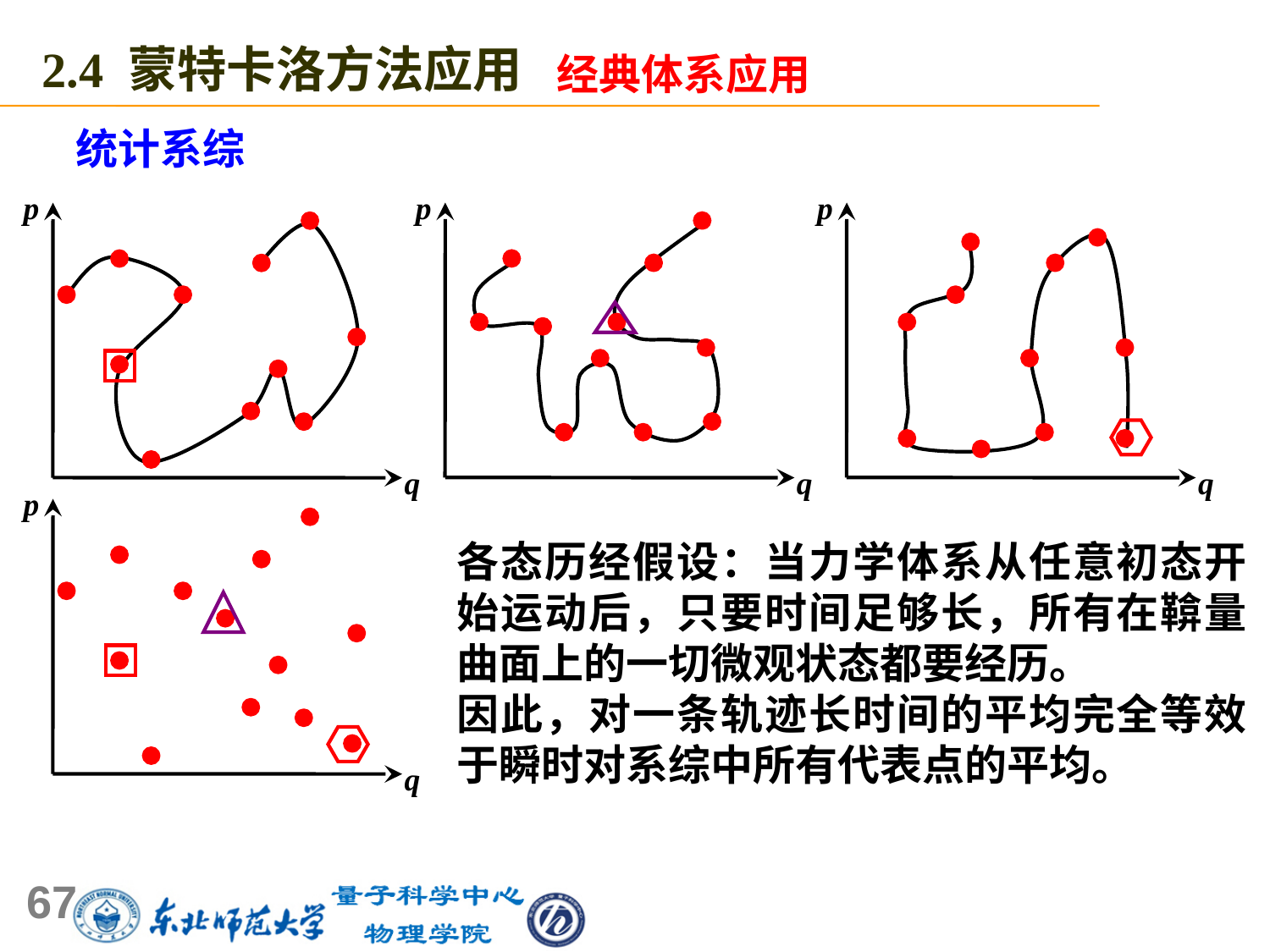

2.4 蒙特卡洛方法应用
经典体系应用

统计系综
p

q
p

q

p

q

p

q
各态历经假设：当力学体系从任意初态开始运动后，只要时间足够长，所有在鞥量曲面上的一切微观状态都要经历。
因此，对一条轨迹长时间的平均完全等效于瞬时对系综中所有代表点的平均。

67